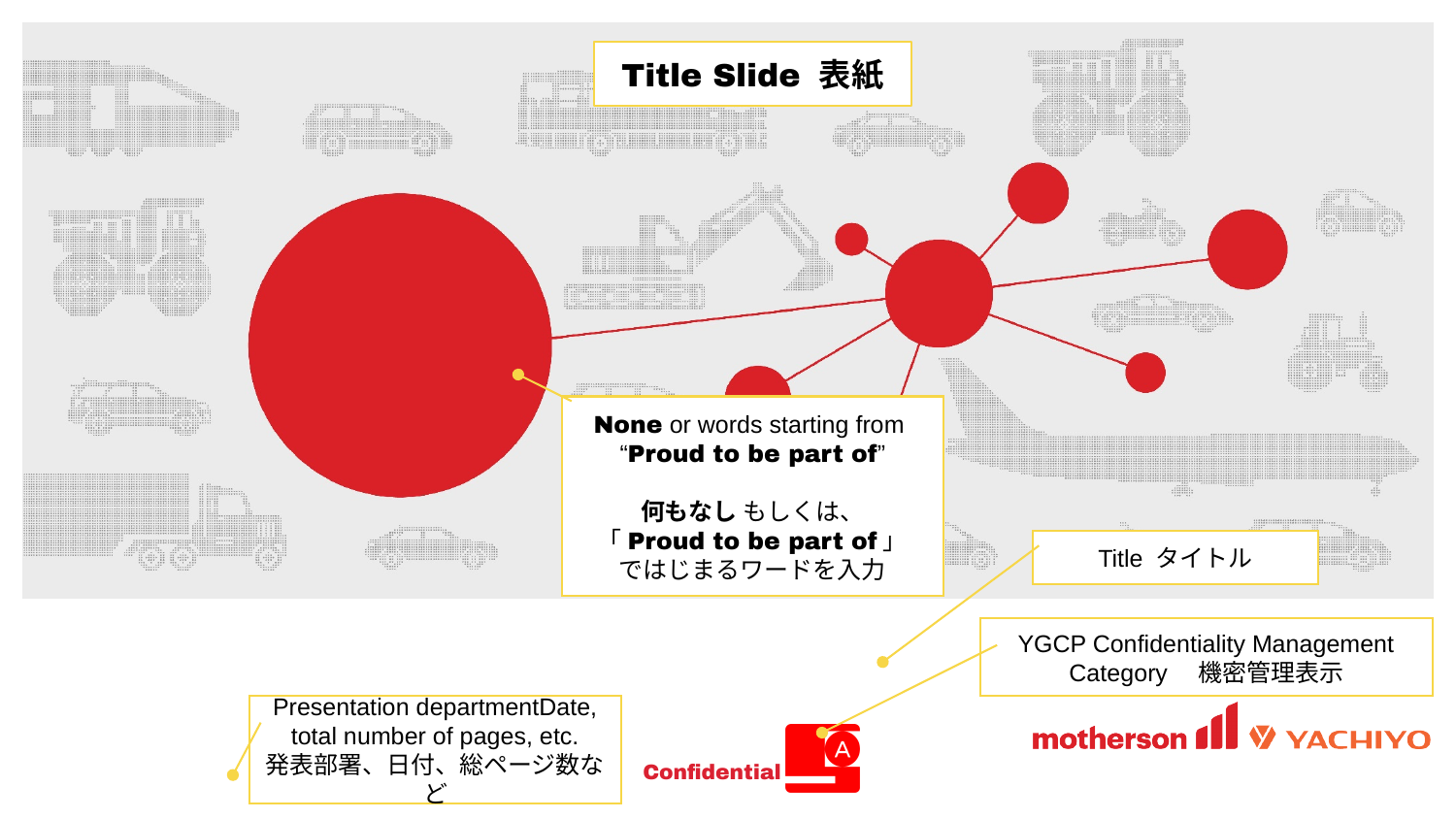

Red circle and Text box to enter words starting from
“Proud to be part of”

「Proud to be part of」
入力用の赤丸＋テキストボックス
Title Slide 表紙

Proud to be part of our customers’ success
None or words starting from
“Proud to be part of”

何もなし もしくは、
「Proud to be part of」
ではじまるワードを入力
Title タイトル
YGCP Confidentiality Management Category　機密管理表示
#
Presentation departmentDate, total number of pages, etc.
発表部署、日付、総ページ数など